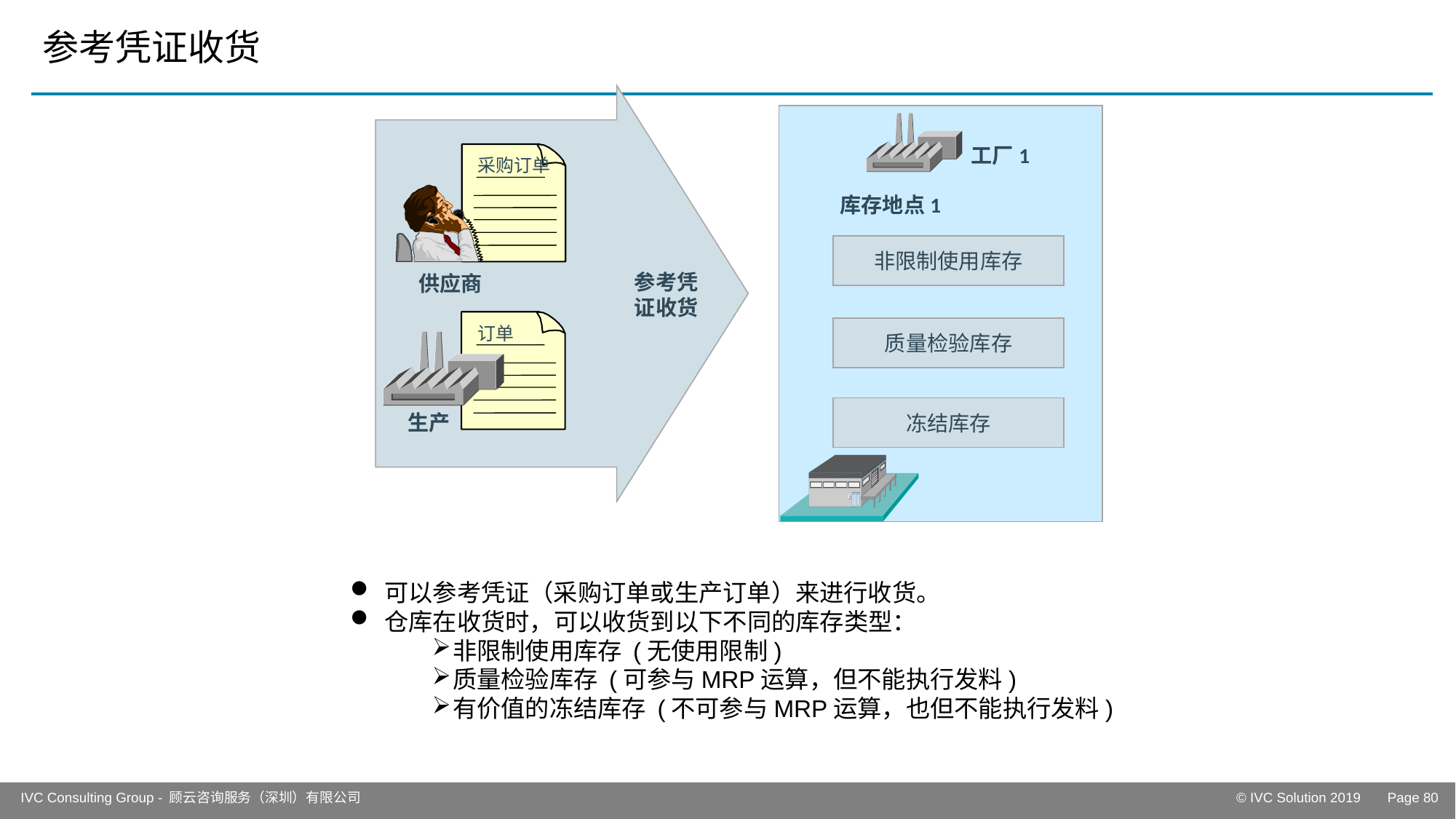

# 参考凭证收货

工厂1

采购订单

库存地点1
非限制使用库存
参考凭证收货
供应商

订单

质量检验库存

冻结库存
生产

可以参考凭证（采购订单或生产订单）来进行收货。
仓库在收货时，可以收货到以下不同的库存类型：
非限制使用库存 (无使用限制)
质量检验库存 (可参与MRP运算，但不能执行发料)
有价值的冻结库存 (不可参与MRP运算，也但不能执行发料)